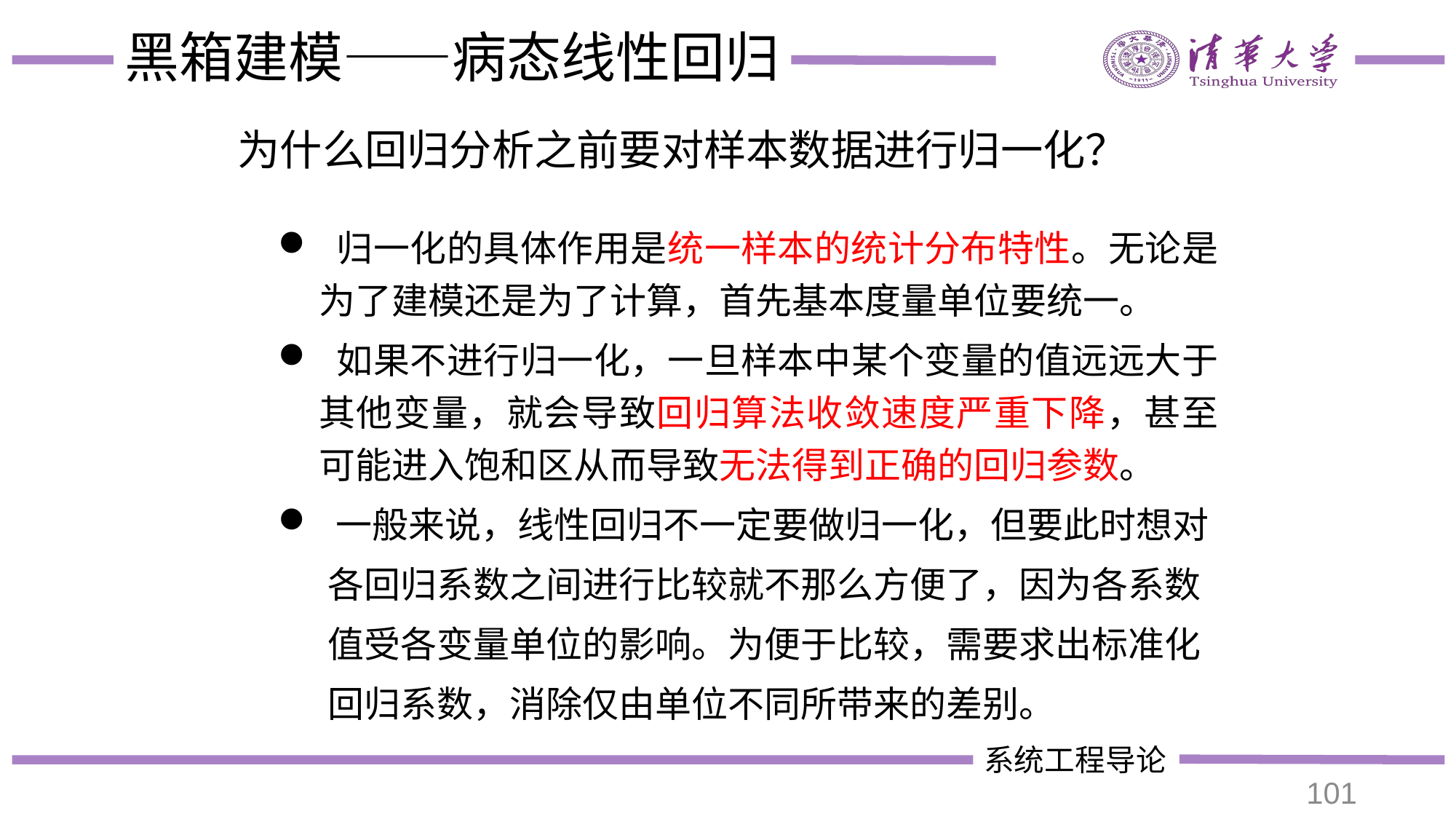

# 黑箱建模——病态线性回归
为什么回归分析之前要对样本数据进行归一化？
 归一化的具体作用是统一样本的统计分布特性。无论是为了建模还是为了计算，首先基本度量单位要统一。
 如果不进行归一化，一旦样本中某个变量的值远远大于其他变量，就会导致回归算法收敛速度严重下降，甚至可能进入饱和区从而导致无法得到正确的回归参数。
 一般来说，线性回归不一定要做归一化，但要此时想对
     各回归系数之间进行比较就不那么方便了，因为各系数
     值受各变量单位的影响。为便于比较，需要求出标准化
     回归系数，消除仅由单位不同所带来的差别。
101